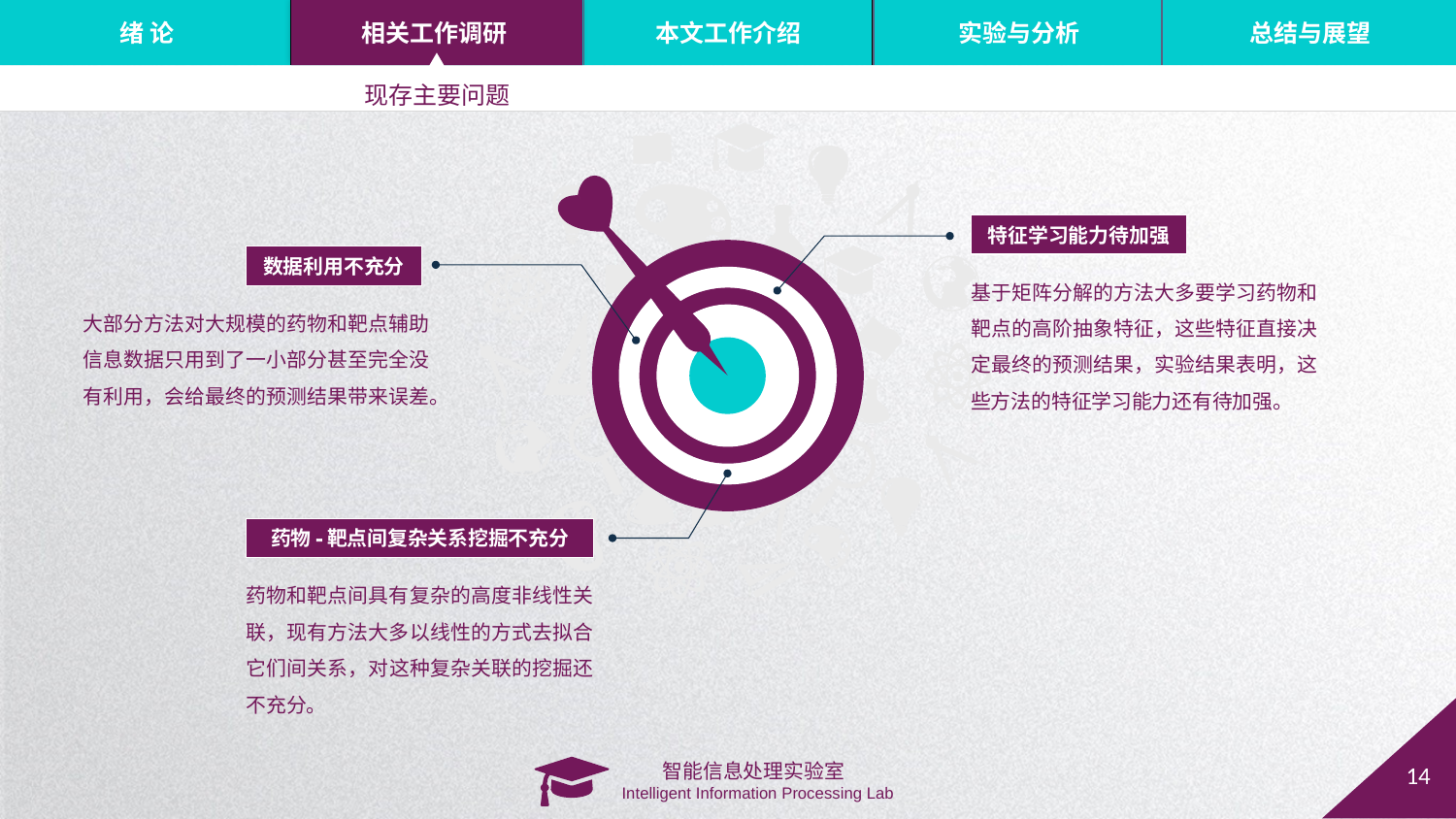

现存主要问题

特征学习能力待加强

数据利用不充分

基于矩阵分解的方法大多要学习药物和靶点的高阶抽象特征，这些特征直接决定最终的预测结果，实验结果表明，这些方法的特征学习能力还有待加强。
大部分方法对大规模的药物和靶点辅助信息数据只用到了一小部分甚至完全没有利用，会给最终的预测结果带来误差。

药物-靶点间复杂关系挖掘不充分
药物和靶点间具有复杂的高度非线性关联，现有方法大多以线性的方式去拟合它们间关系，对这种复杂关联的挖掘还不充分。
14